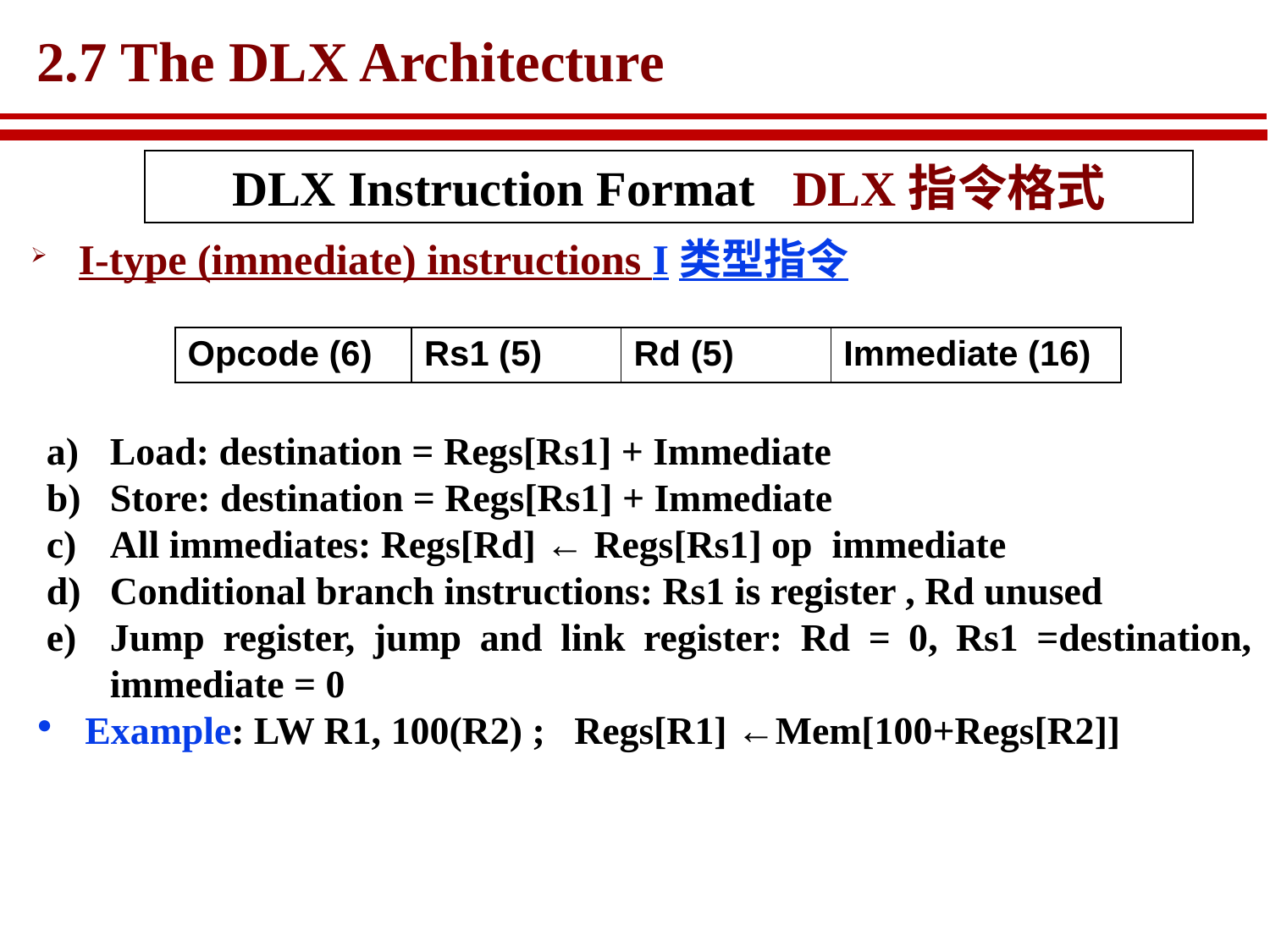

# 2.7 The DLX Architecture
DLX Instruction Format   DLX指令格式
I-type (immediate) instructions I类型指令
| Opcode (6) | Rs1 (5) | Rd (5) | Immediate (16) |
| --- | --- | --- | --- |
Load: destination = Regs[Rs1] + Immediate
Store: destination = Regs[Rs1] + Immediate
All immediates: Regs[Rd] ← Regs[Rs1] op  immediate
Conditional branch instructions: Rs1 is register , Rd unused
Jump register, jump and link register: Rd = 0, Rs1 =destination, immediate = 0
Example: LW R1, 100(R2) ;   Regs[R1] ←Mem[100+Regs[R2]]